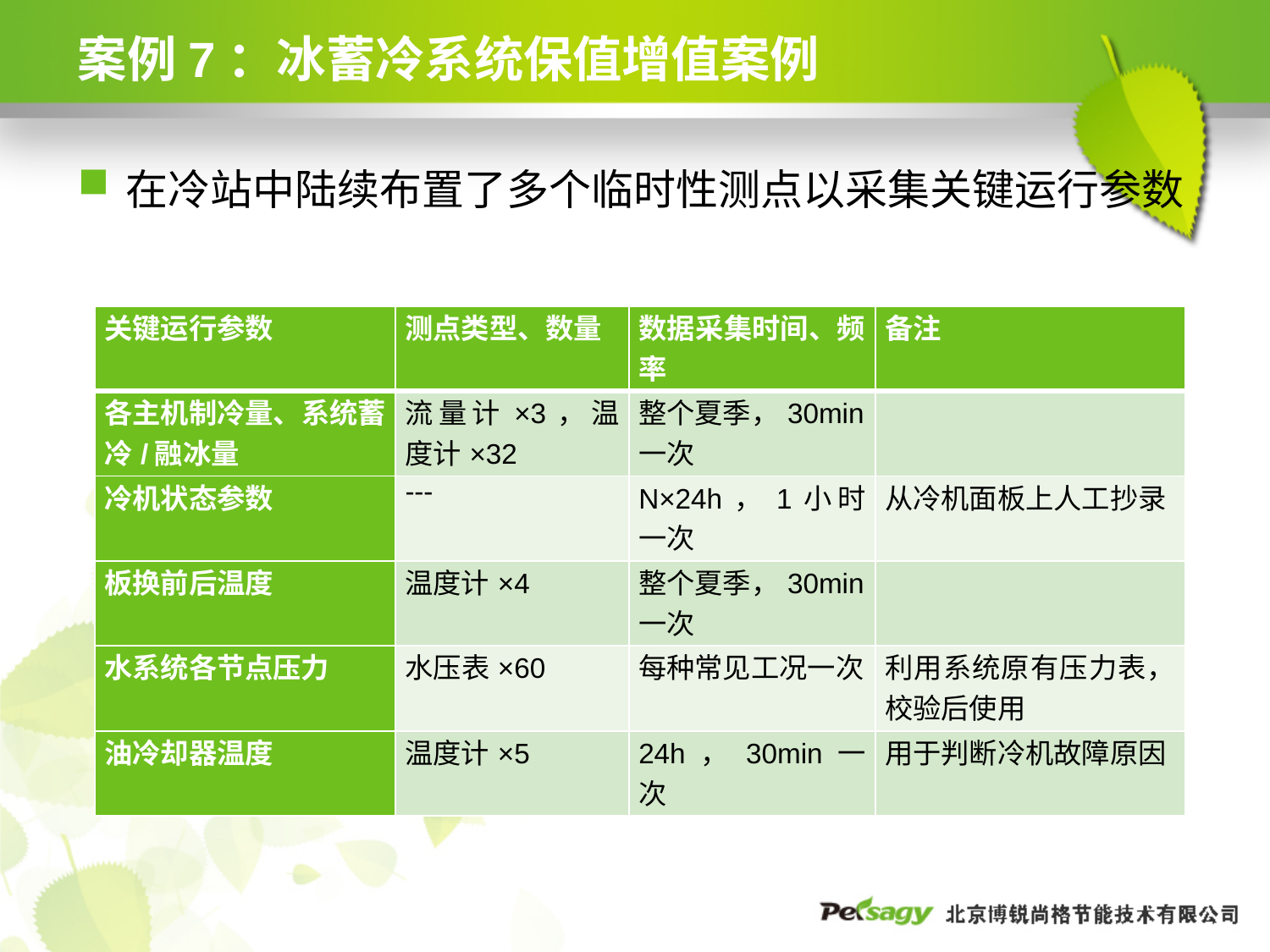

# 案例7：冰蓄冷系统保值增值案例
在冷站中陆续布置了多个临时性测点以采集关键运行参数
| 关键运行参数 | 测点类型、数量 | 数据采集时间、频率 | 备注 |
| --- | --- | --- | --- |
| 各主机制冷量、系统蓄冷/融冰量 | 流量计×3，温度计×32 | 整个夏季，30min一次 |  |
| 冷机状态参数 | --- | N×24h，1小时一次 | 从冷机面板上人工抄录 |
| 板换前后温度 | 温度计×4 | 整个夏季，30min一次 |  |
| 水系统各节点压力 | 水压表×60 | 每种常见工况一次 | 利用系统原有压力表，校验后使用 |
| 油冷却器温度 | 温度计×5 | 24h，30min一次 | 用于判断冷机故障原因 |